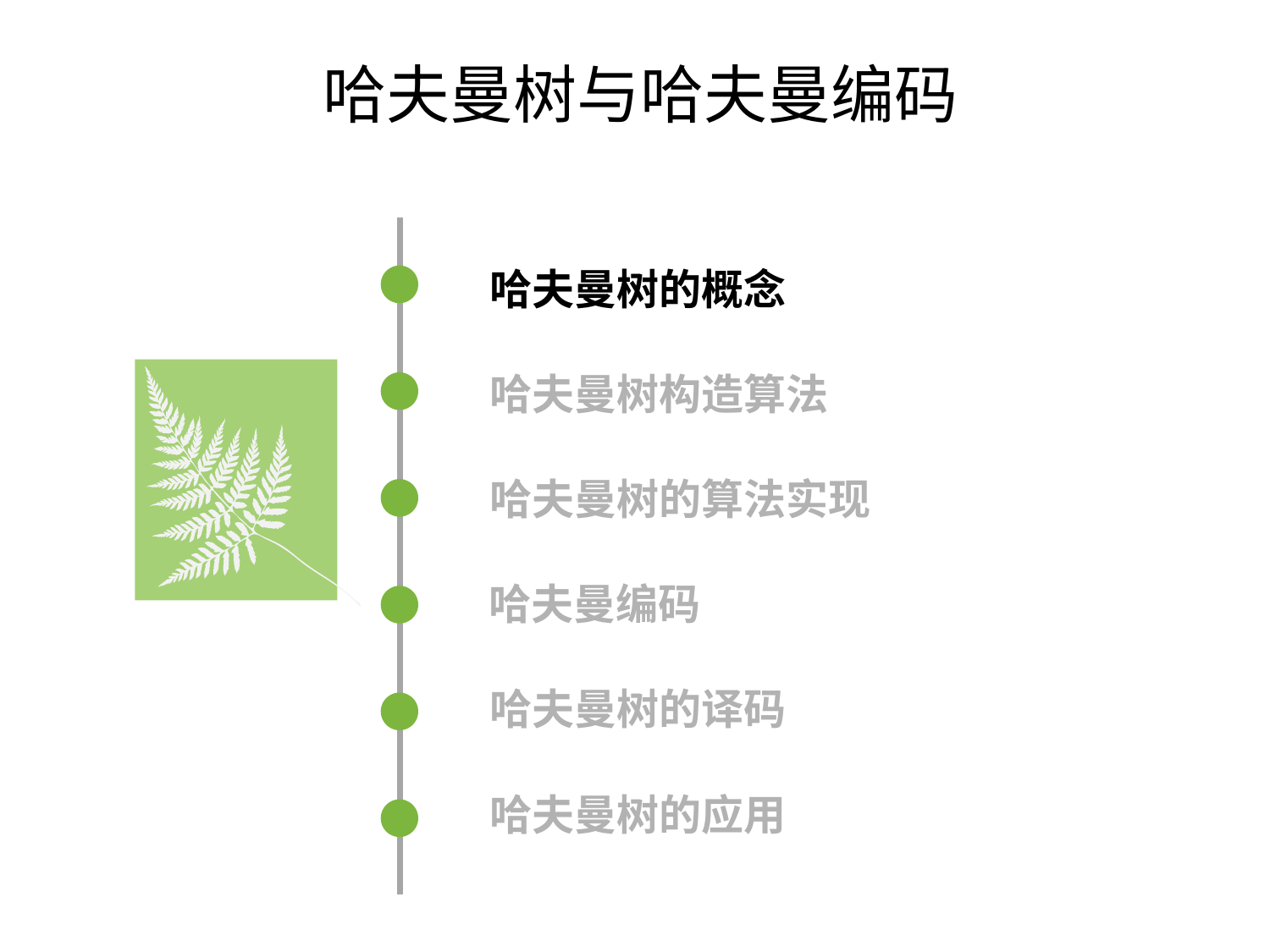

# 哈夫曼树与哈夫曼编码
哈夫曼树的概念

哈夫曼树构造算法

哈夫曼树的算法实现

哈夫曼编码

哈夫曼树的译码

哈夫曼树的应用

157